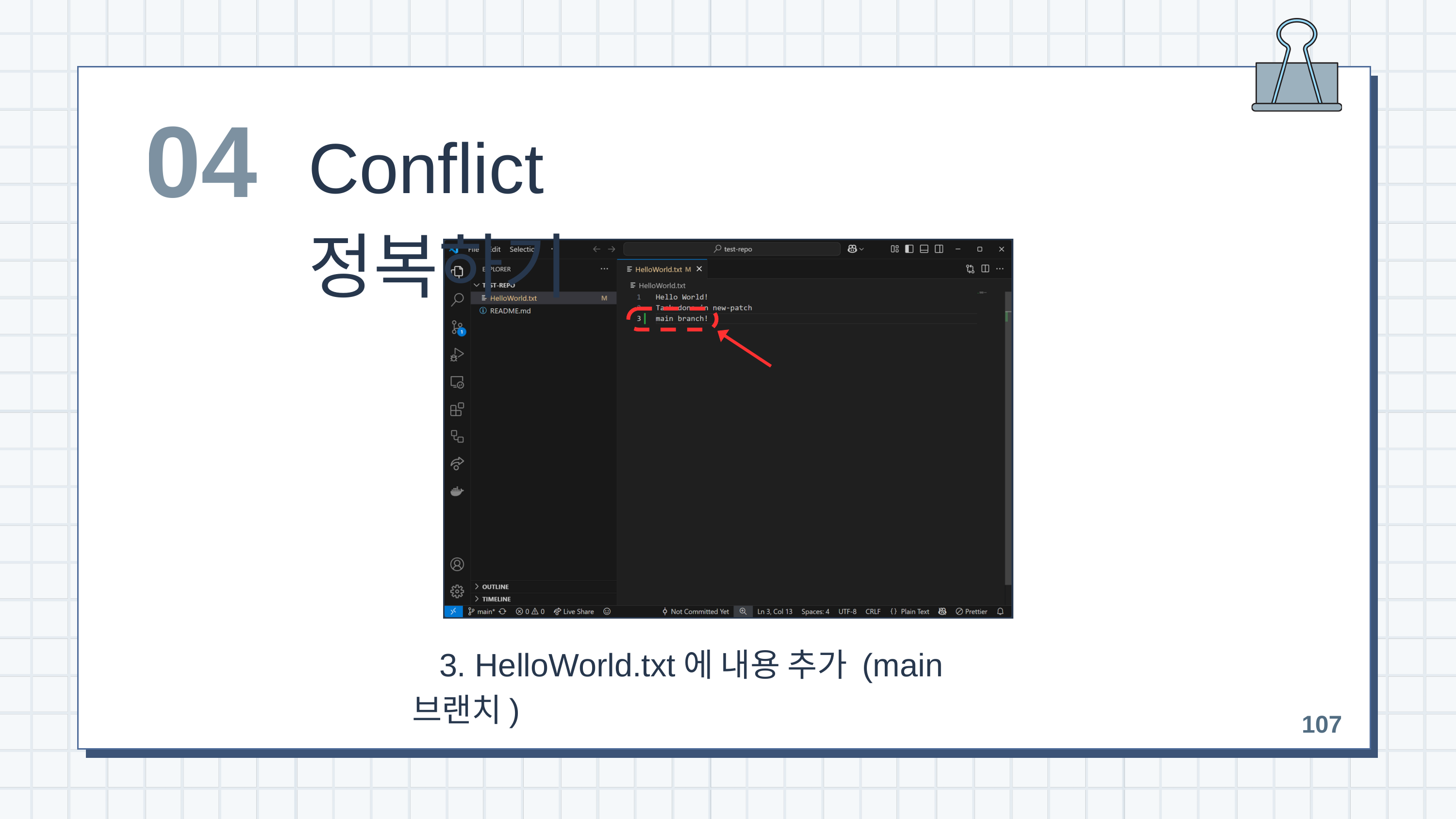

04
Conflict 정복하기

   3. HelloWorld.txt에 내용 추가 (main 브랜치)
107